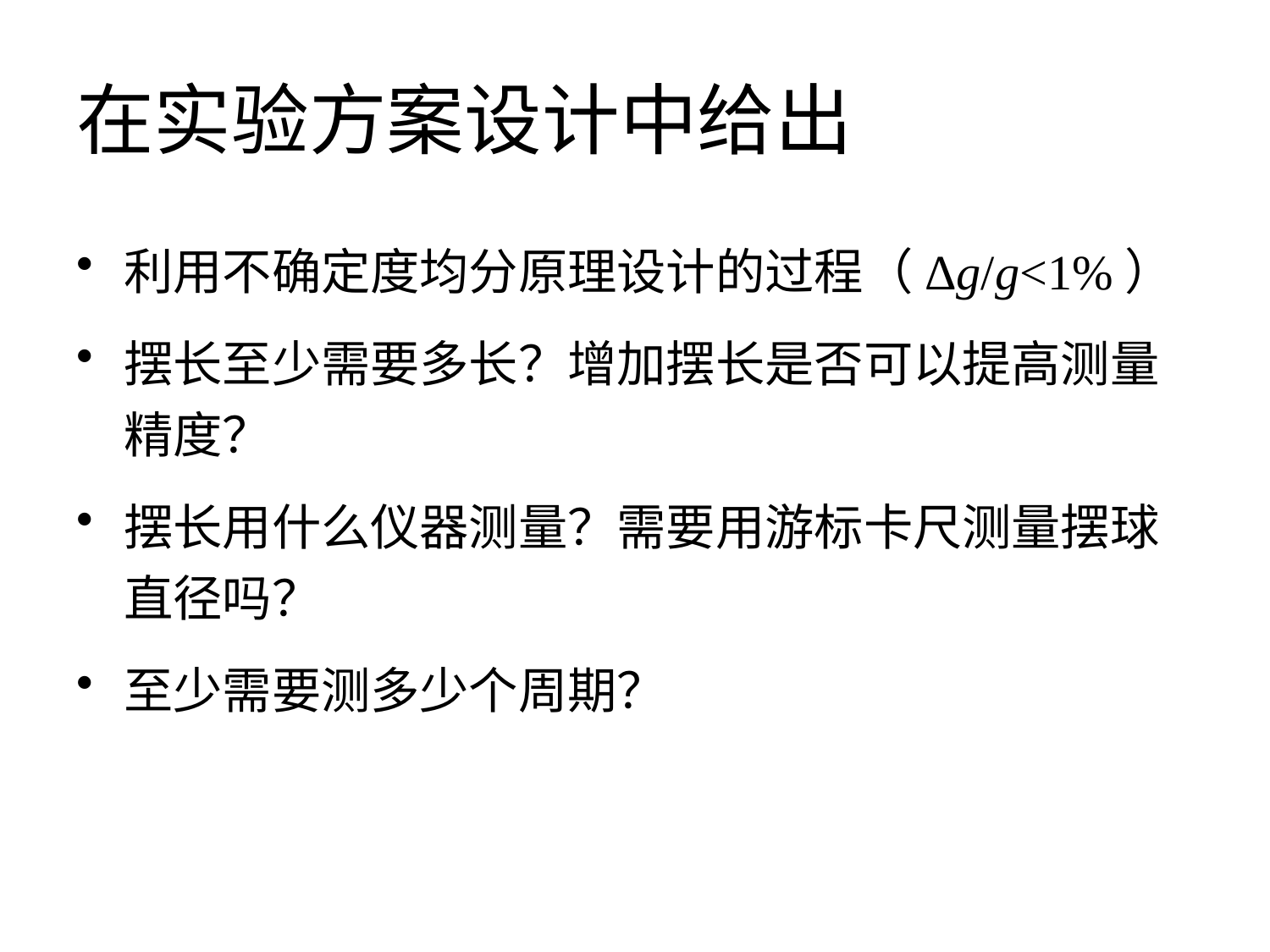

# 在实验方案设计中给出
利用不确定度均分原理设计的过程（Δg/g<1%）
摆长至少需要多长？增加摆长是否可以提高测量精度？
摆长用什么仪器测量？需要用游标卡尺测量摆球直径吗？
至少需要测多少个周期？